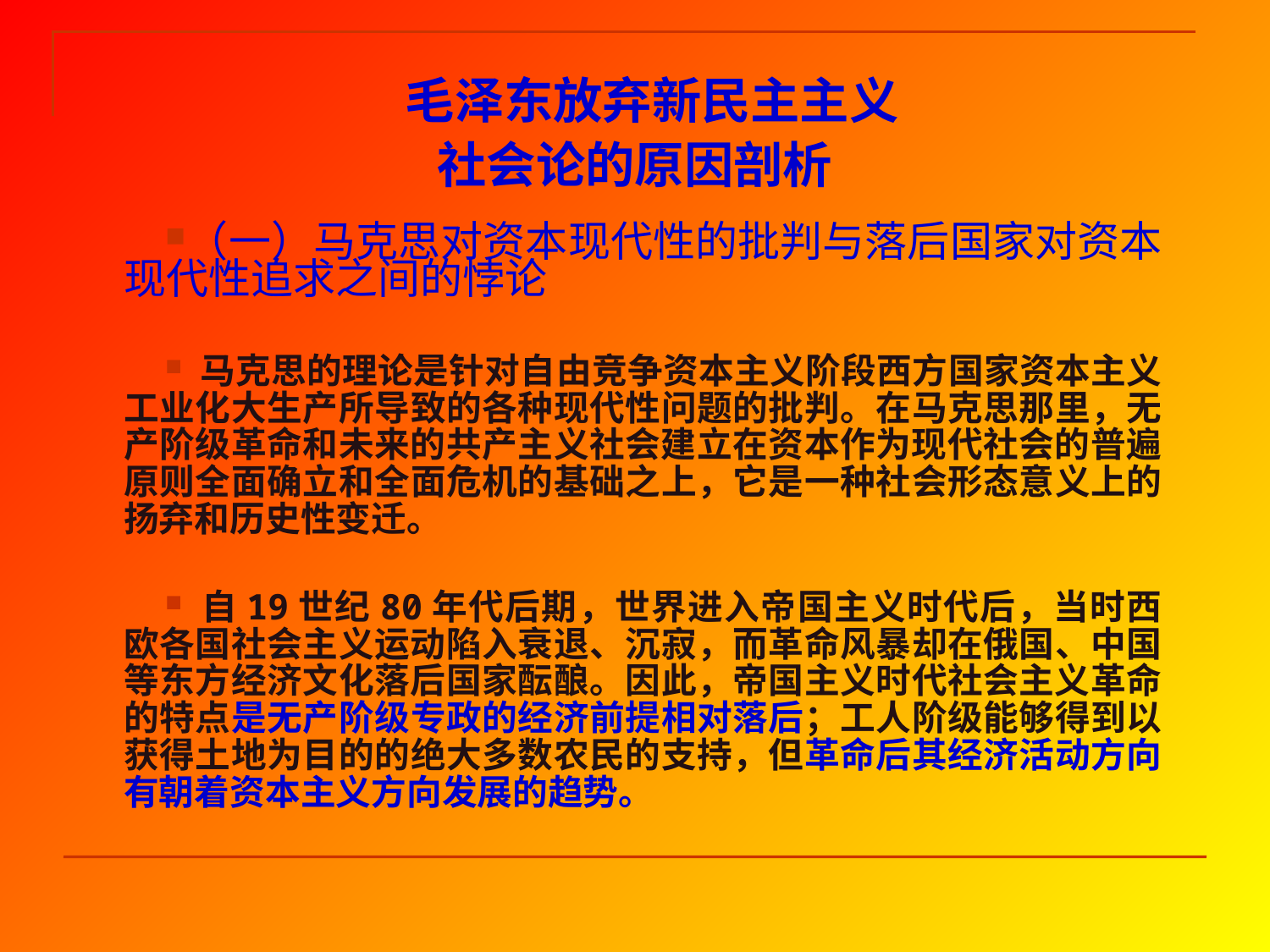

# 毛泽东放弃新民主主义 社会论的原因剖析
（一）马克思对资本现代性的批判与落后国家对资本现代性追求之间的悖论

 马克思的理论是针对自由竞争资本主义阶段西方国家资本主义工业化大生产所导致的各种现代性问题的批判。在马克思那里，无产阶级革命和未来的共产主义社会建立在资本作为现代社会的普遍原则全面确立和全面危机的基础之上，它是一种社会形态意义上的扬弃和历史性变迁。

 自19世纪80年代后期，世界进入帝国主义时代后，当时西欧各国社会主义运动陷入衰退、沉寂，而革命风暴却在俄国、中国等东方经济文化落后国家酝酿。因此，帝国主义时代社会主义革命的特点是无产阶级专政的经济前提相对落后；工人阶级能够得到以获得土地为目的的绝大多数农民的支持，但革命后其经济活动方向有朝着资本主义方向发展的趋势。